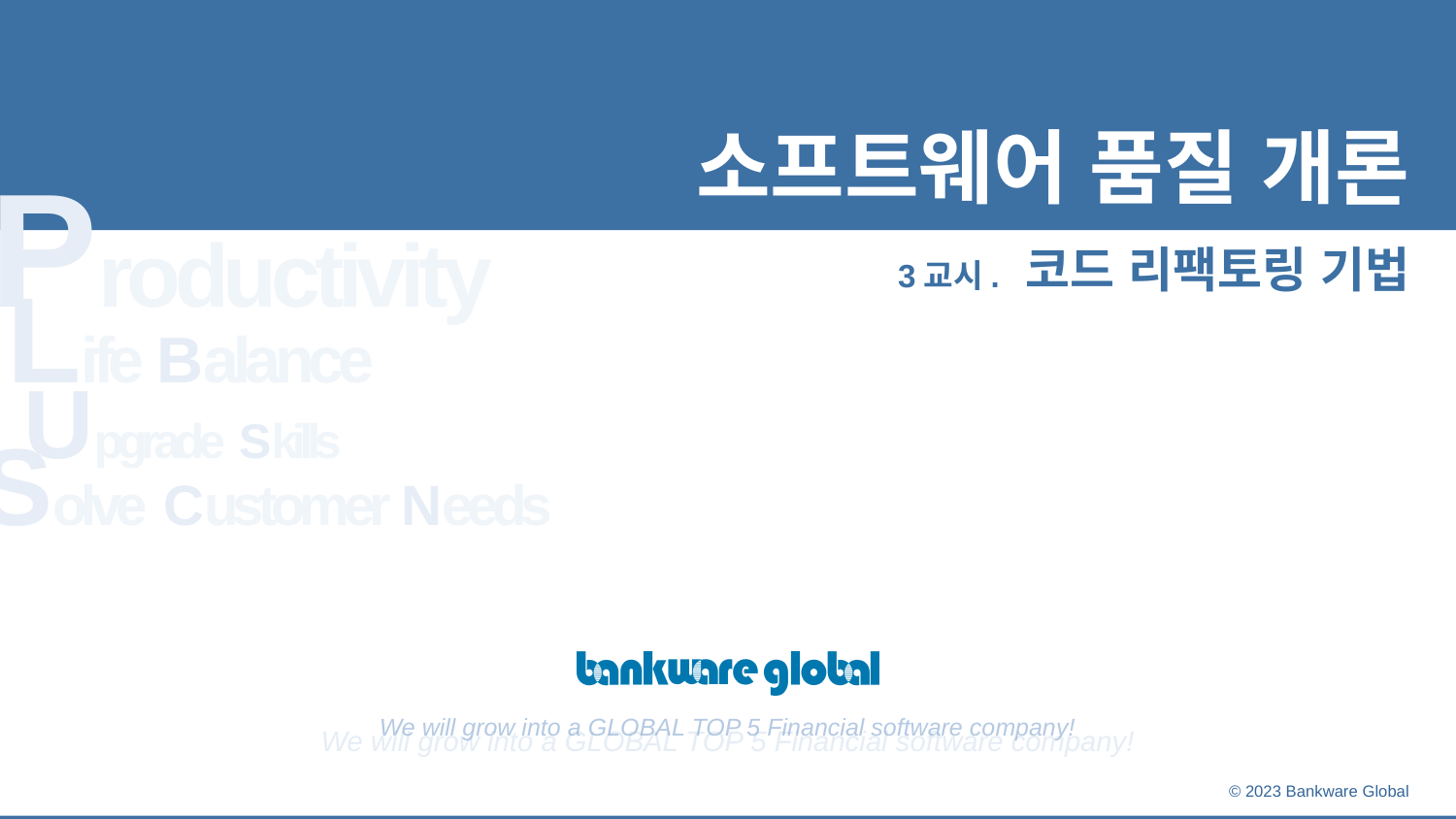

# 소프트웨어 품질 개론
3교시.  코드 리팩토링 기법